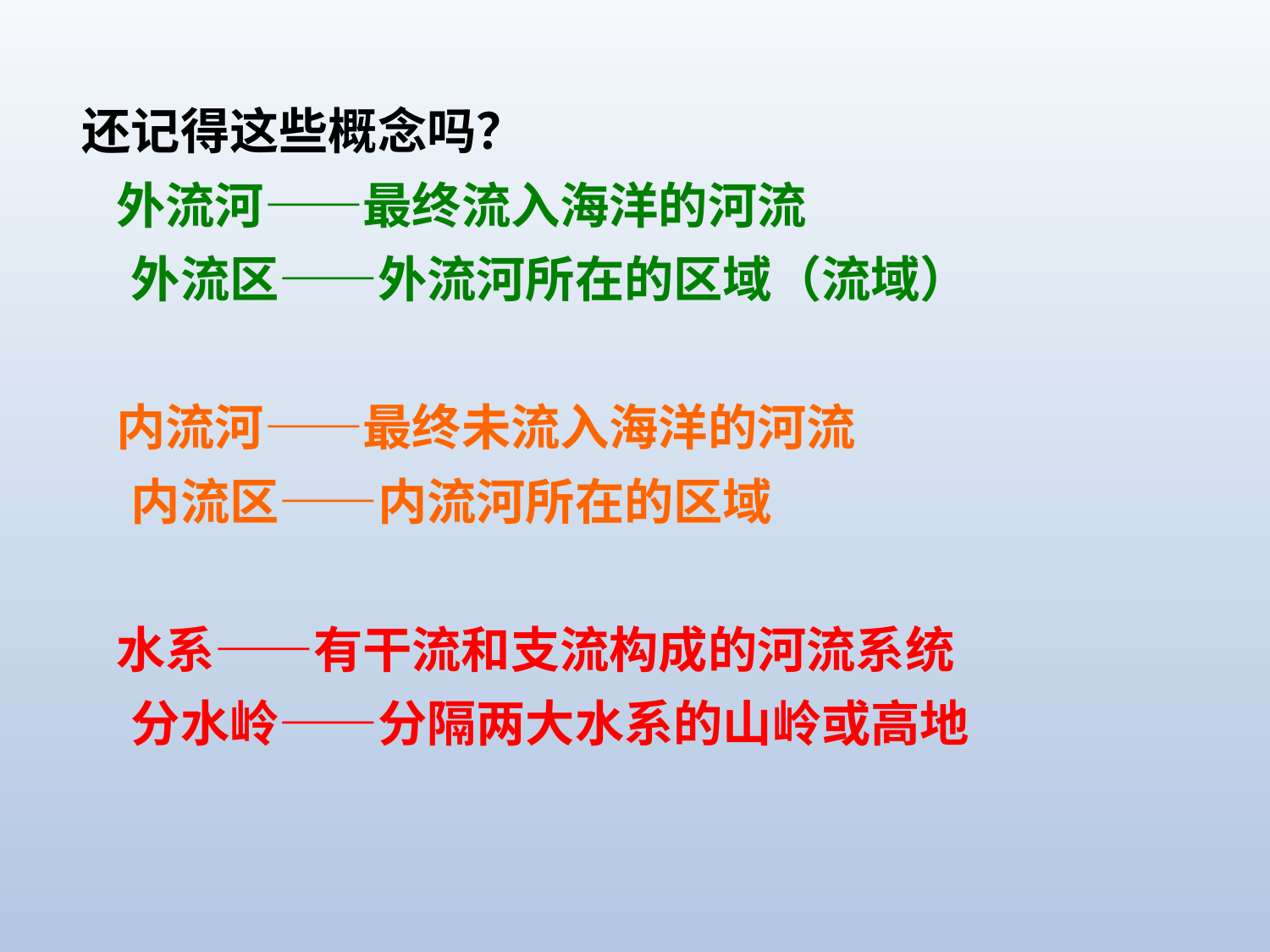

还记得这些概念吗？
  外流河——最终流入海洋的河流
　外流区——外流河所在的区域（流域）

  内流河——最终未流入海洋的河流
　内流区——内流河所在的区域

  水系——有干流和支流构成的河流系统
　分水岭——分隔两大水系的山岭或高地